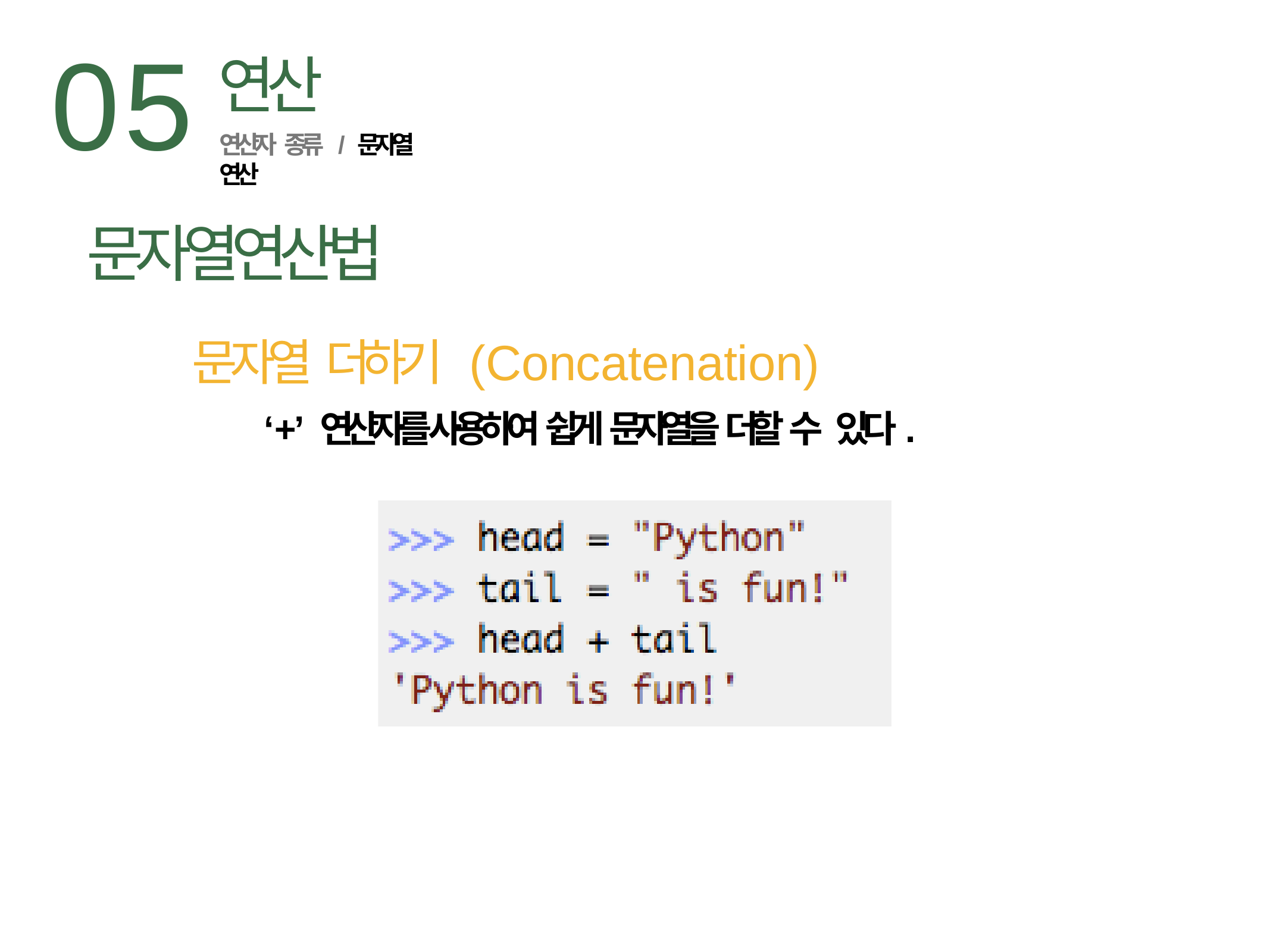

05
연산
연산자 종류	/ 문자열 연산
문자열연산법
문자열  더하기 (Concatenation)
‘+’ 연산자를  사용하여  쉽게  문자열을  더할  수  있다.